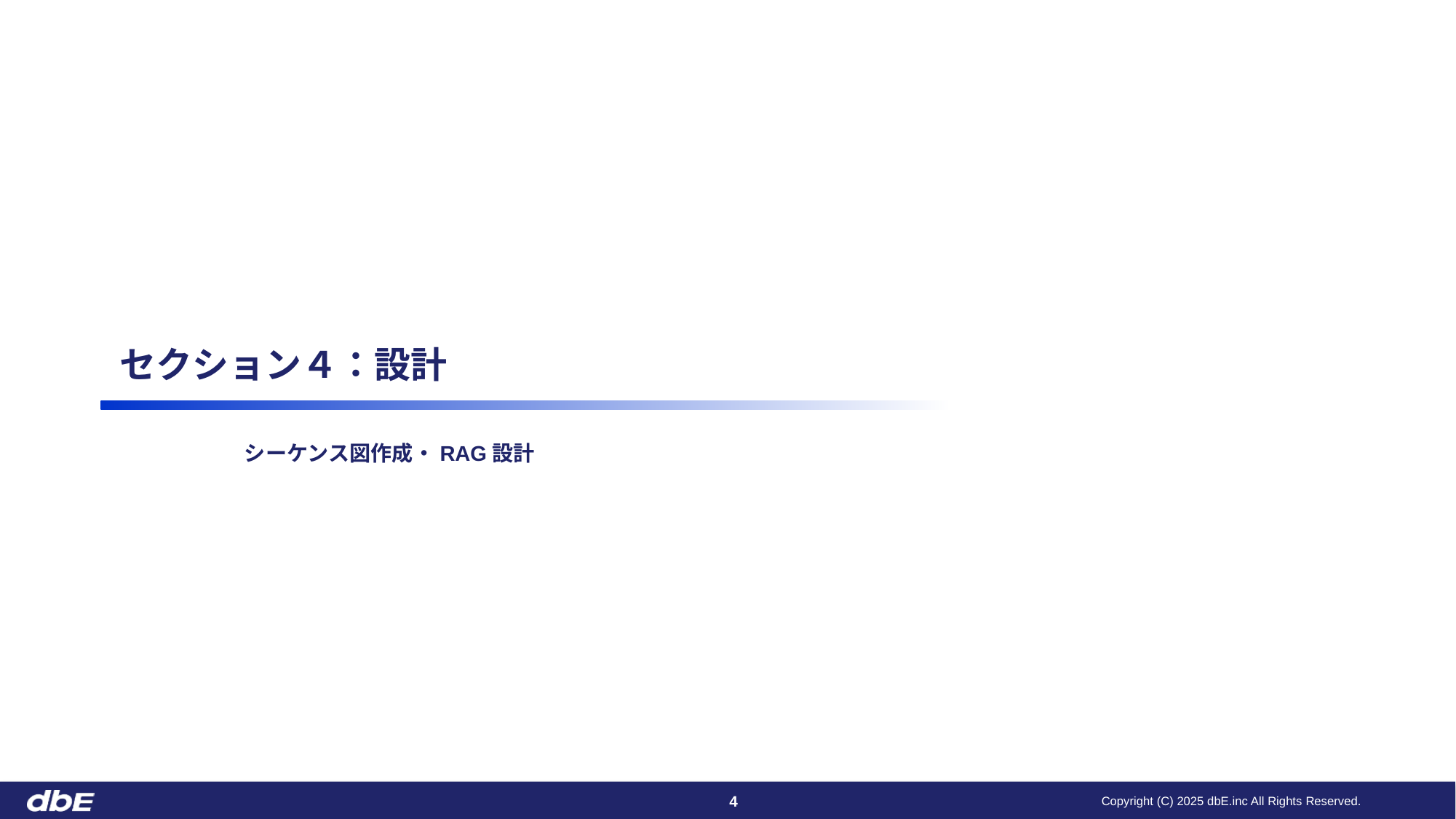

# セクション４：設計
シーケンス図作成・RAG設計
Copyright (C) 2025 dbE.inc All Rights Reserved.
4